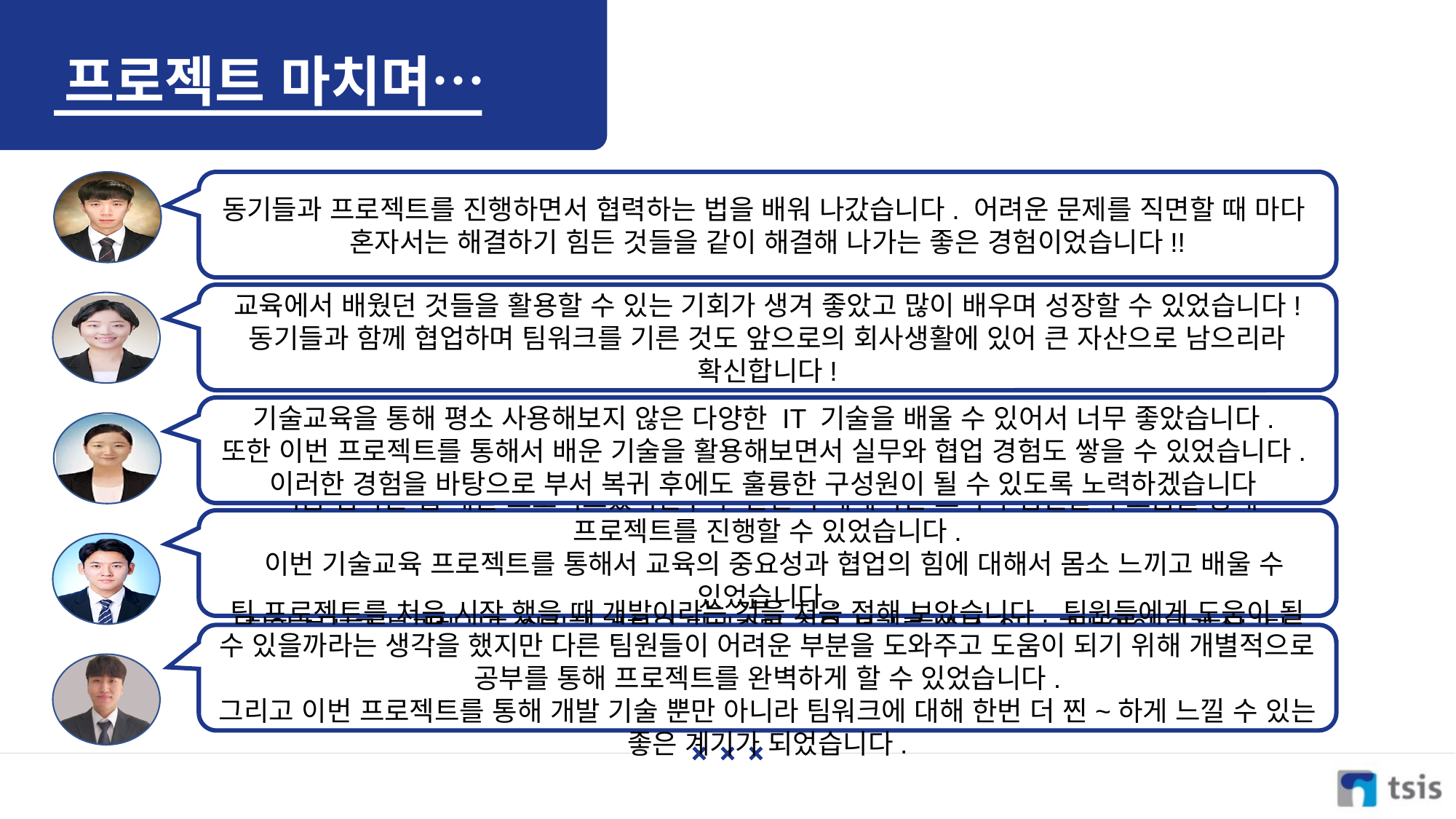

프로젝트 마치며…

동기들과 프로젝트를 진행하면서 협력하는 법을 배워 나갔습니다. 어려운 문제를 직면할 때 마다
혼자서는 해결하기 힘든 것들을 같이 해결해 나가는 좋은 경험이었습니다!!
교육에서 배웠던 것들을 활용할 수 있는 기회가 생겨 좋았고 많이 배우며 성장할 수 있었습니다! 동기들과 함께 협업하며 팀워크를 기른 것도 앞으로의 회사생활에 있어 큰 자산으로 남으리라 확신합니다!

기술교육을 통해 평소 사용해보지 않은 다양한 IT 기술을 배울 수 있어서 너무 좋았습니다.
또한 이번 프로젝트를 통해서 배운 기술을 활용해보면서 실무와 협업 경험도 쌓을 수 있었습니다.
이러한 경험을 바탕으로 부서 복귀 후에도 훌륭한 구성원이 될 수 있도록 노력하겠습니다

처음 접하는 웹 개발 프로젝트였지만, 두 달간의 체계적인 교육과 팀원들의 도움을 통해 프로젝트를 진행할 수 있었습니다.
 이번 기술교육 프로젝트를 통해서 교육의 중요성과 협업의 힘에 대해서 몸소 느끼고 배울 수 있었습니다.
 현업 부서로 복귀해서도 이러한 경험을 되새기며 좋은 성과를 낼 수 있는 구성원이 되겠습니다.

팀 프로젝트를 처음 시작 했을 때 개발이라는 것을 처음 접해 보았습니다. 팀원들에게 도움이 될 수 있을까라는 생각을 했지만 다른 팀원들이 어려운 부분을 도와주고 도움이 되기 위해 개별적으로 공부를 통해 프로젝트를 완벽하게 할 수 있었습니다.
그리고 이번 프로젝트를 통해 개발 기술 뿐만 아니라 팀워크에 대해 한번 더 찐~하게 느낄 수 있는 좋은 계기가 되었습니다.